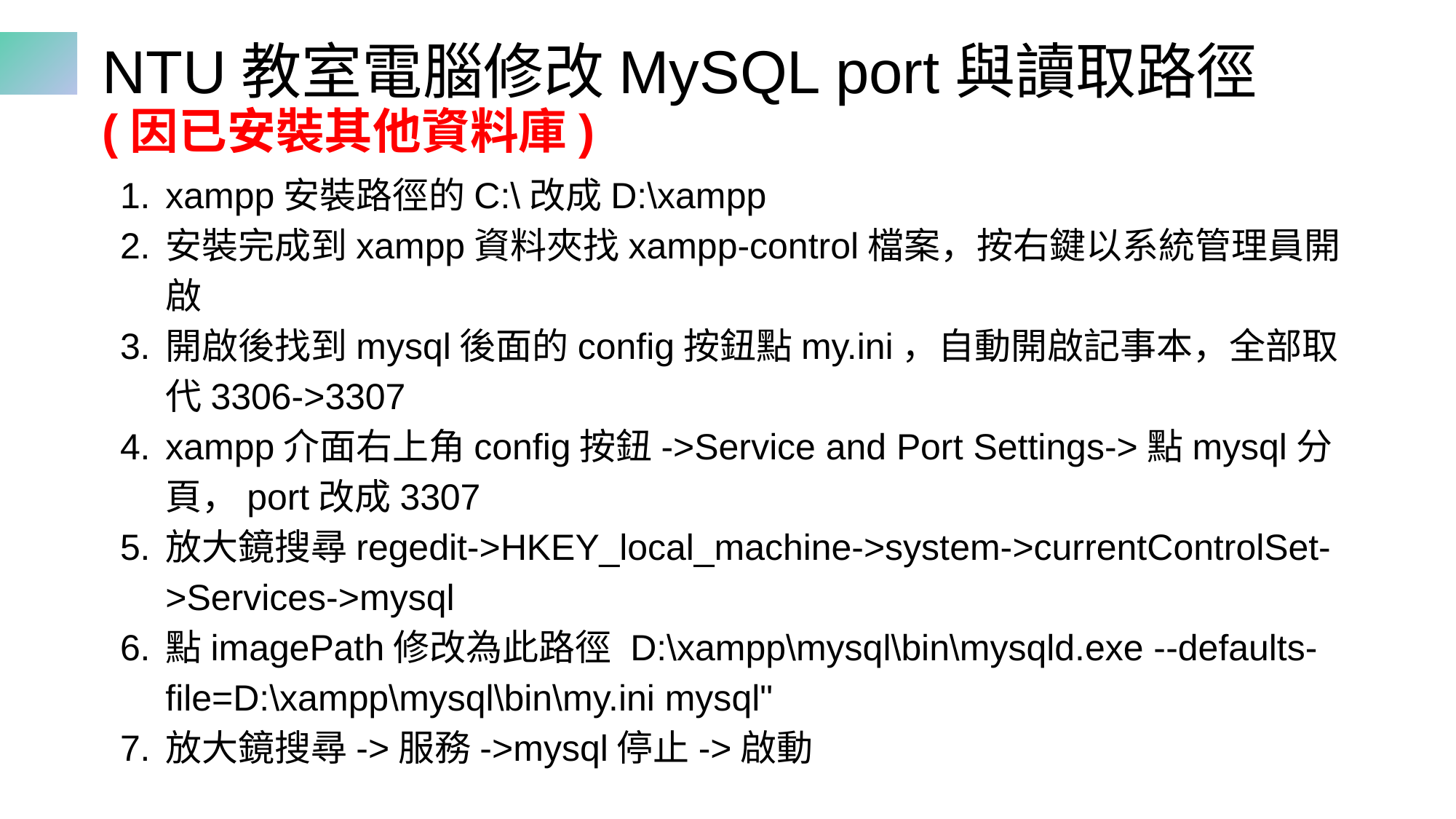

# NTU教室電腦修改MySQL port與讀取路徑 (因已安裝其他資料庫)
xampp安裝路徑的C:\改成D:\xampp
安裝完成到xampp資料夾找xampp-control檔案，按右鍵以系統管理員開啟
開啟後找到mysql後面的config按鈕點my.ini，自動開啟記事本，全部取代3306->3307
xampp介面右上角config按鈕->Service and Port Settings->點mysql分頁，port改成3307
放大鏡搜尋regedit->HKEY_local_machine->system->currentControlSet->Services->mysql
點imagePath修改為此路徑 D:\xampp\mysql\bin\mysqld.exe --defaults-file=D:\xampp\mysql\bin\my.ini mysql"
放大鏡搜尋->服務->mysql停止->啟動